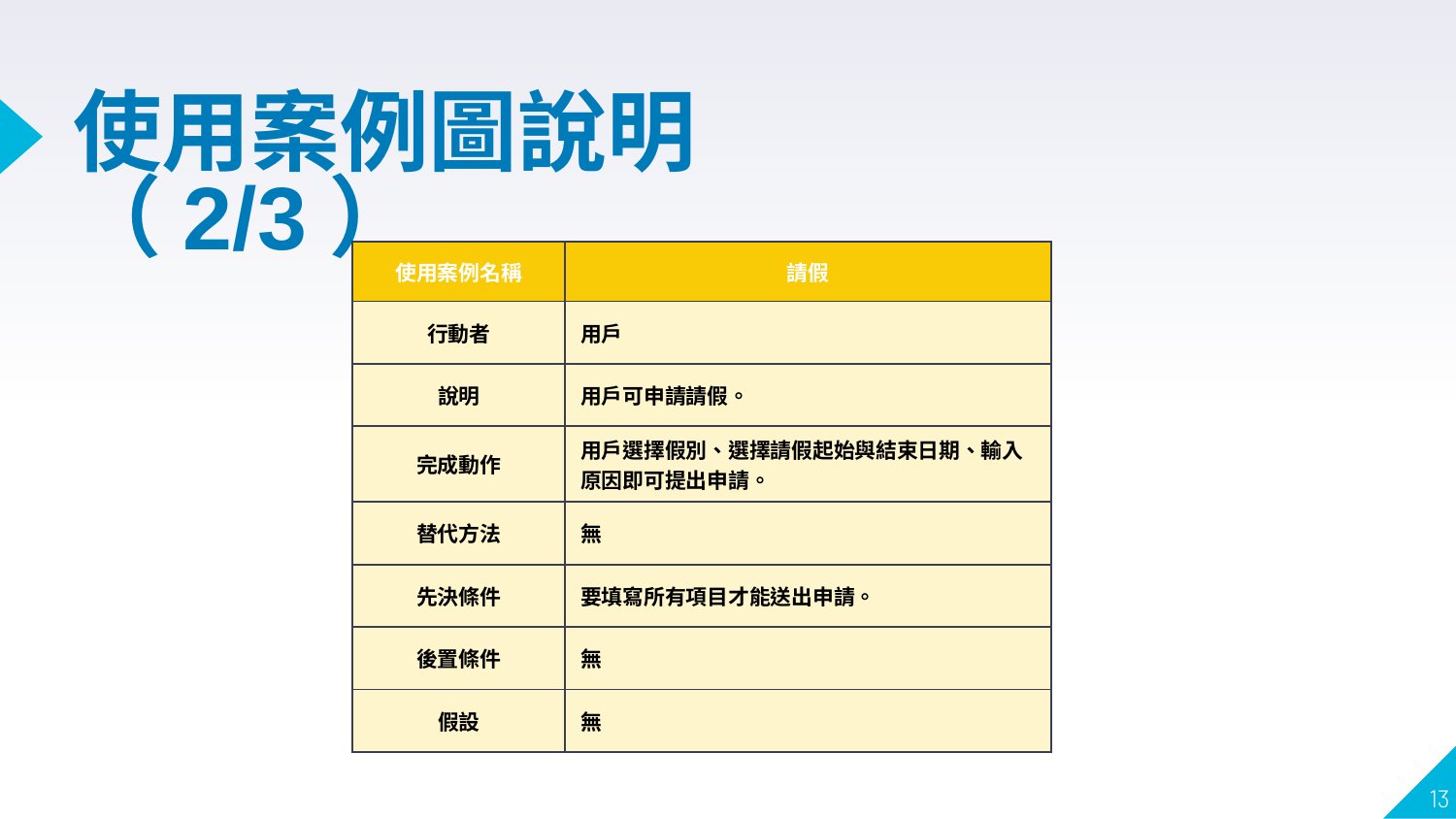

# 使用案例圖說明（2/3）
| 使用案例名稱 | 請假 |
| --- | --- |
| 行動者 | 用戶 |
| 說明 | 用戶可申請請假。 |
| 完成動作 | 用戶選擇假別、選擇請假起始與結束日期、輸入原因即可提出申請。 |
| 替代方法 | 無 |
| 先決條件 | 要填寫所有項目才能送出申請。 |
| 後置條件 | 無 |
| 假設 | 無 |
13